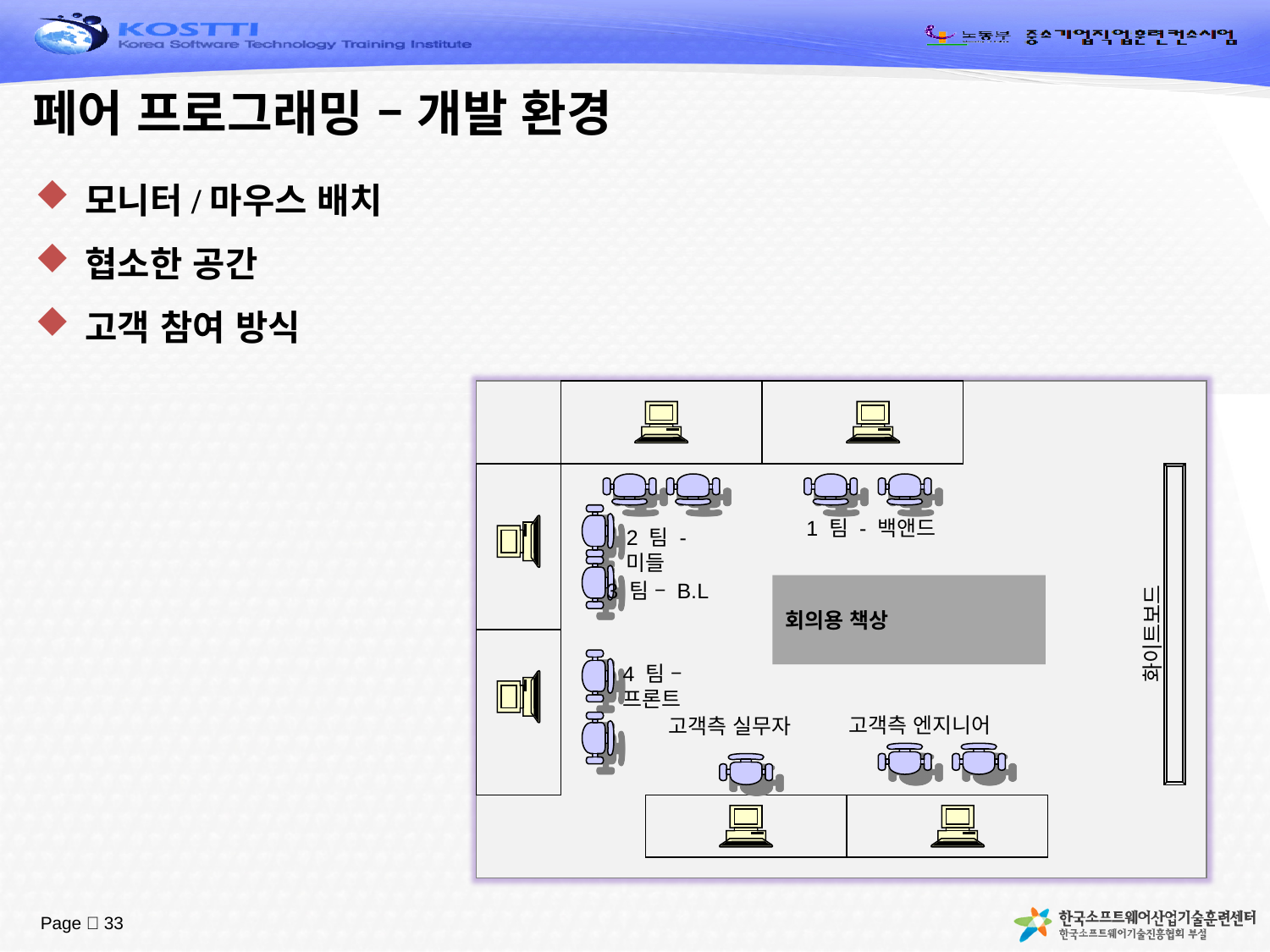

# 페어 프로그래밍 – 개발 환경
모니터/마우스 배치
협소한 공간
고객 참여 방식

1 팀 - 백앤드

2 팀 - 미들

3 팀 – B.L
회의용 책상
화이트보드
4 팀 – 프론트

고객측 엔지니어
고객측 실무자